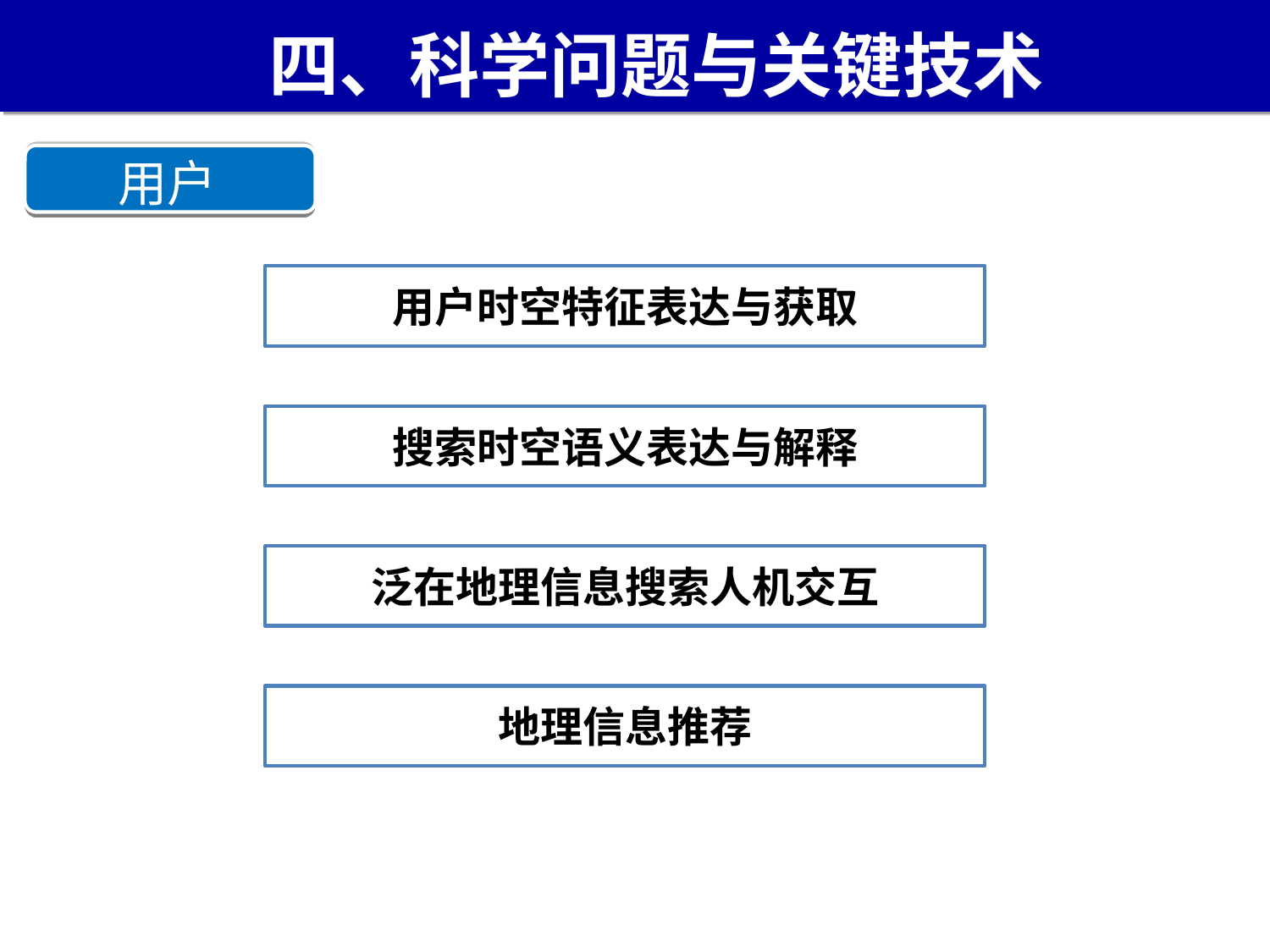

四、科学问题与关键技术

用户
用户时空特征表达与获取
搜索时空语义表达与解释
泛在地理信息搜索人机交互
地理信息推荐